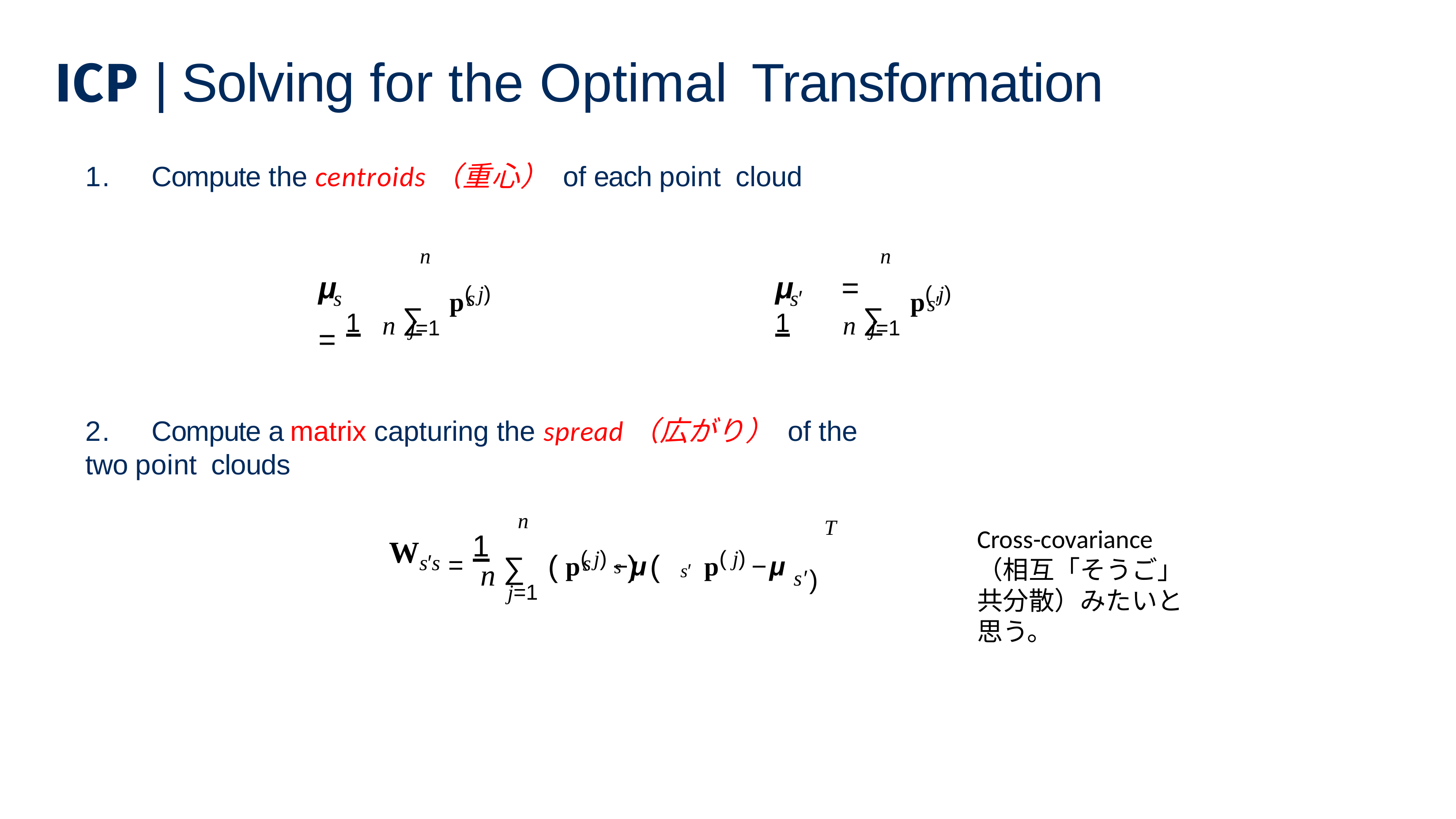

# ICP | Solving for the Optimal Transformation
1.	Compute the centroids（重心） of each point cloud
n
n
p( j)
p( j)
μ	= 1
μ	= 1
n ∑
n ∑
s
s′
s
s′
j=1
j=1
2.	Compute a matrix capturing the spread（広がり） of the two point clouds
n
= 1
T
p( j) − μ
p( j) − μ
Cross-covariance（相互「そうご」共分散）みたいと思う。
W
s′)
(	s) (	s′
∑
s′s
s
n
j=1